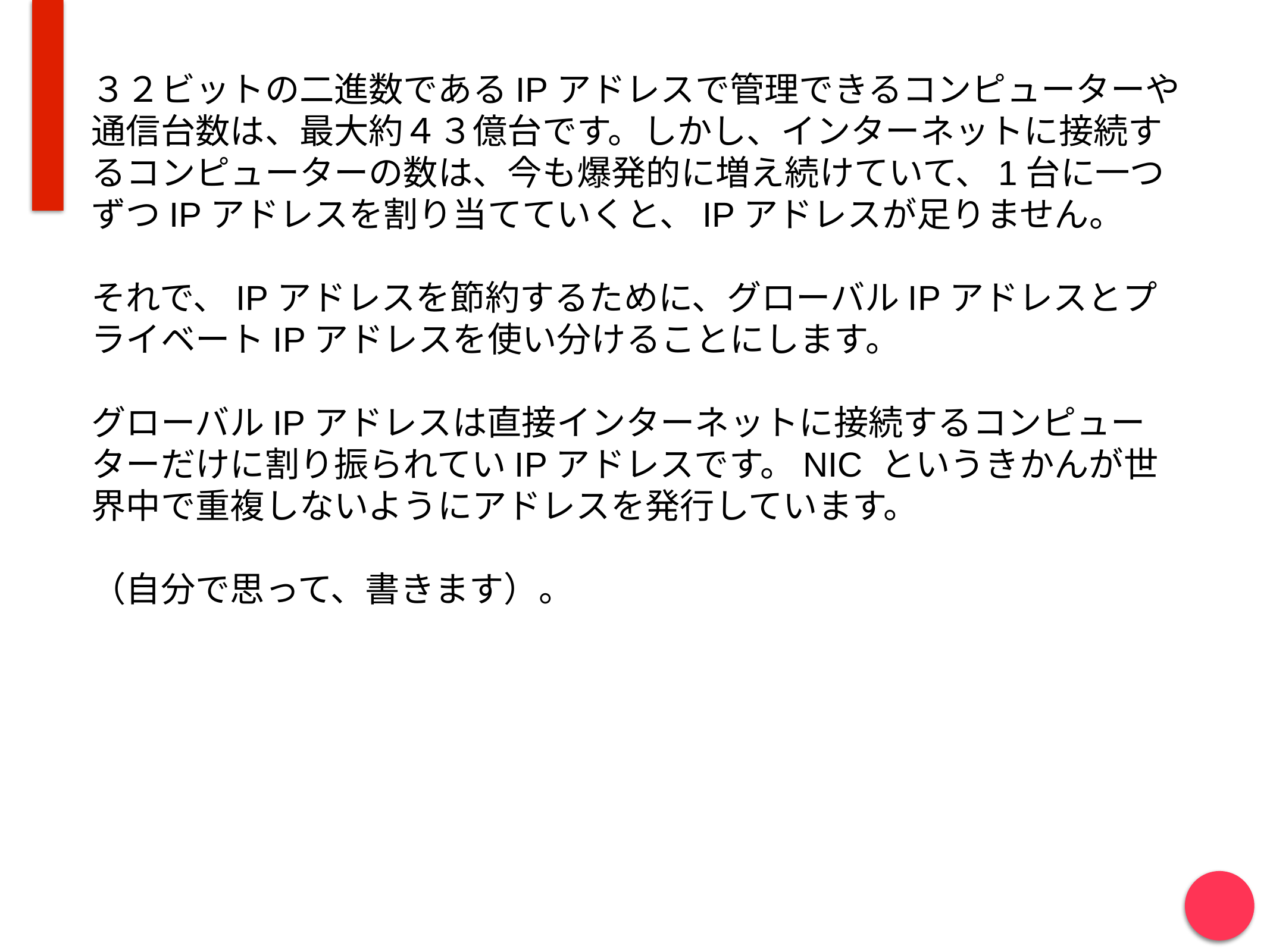

３２ビットの二進数であるIPアドレスで管理できるコンピューターや通信台数は、最大約４３億台です。しかし、インターネットに接続するコンピューターの数は、今も爆発的に増え続けていて、1台に一つずつIPアドレスを割り当てていくと、IPアドレスが足りません。

それで、IPアドレスを節約するために、グローバルIPアドレスとプライベートIPアドレスを使い分けることにします。

グローバルIPアドレスは直接インターネットに接続するコンピューターだけに割り振られていIPアドレスです。NIC というきかんが世界中で重複しないようにアドレスを発行しています。

（自分で思って、書きます）。